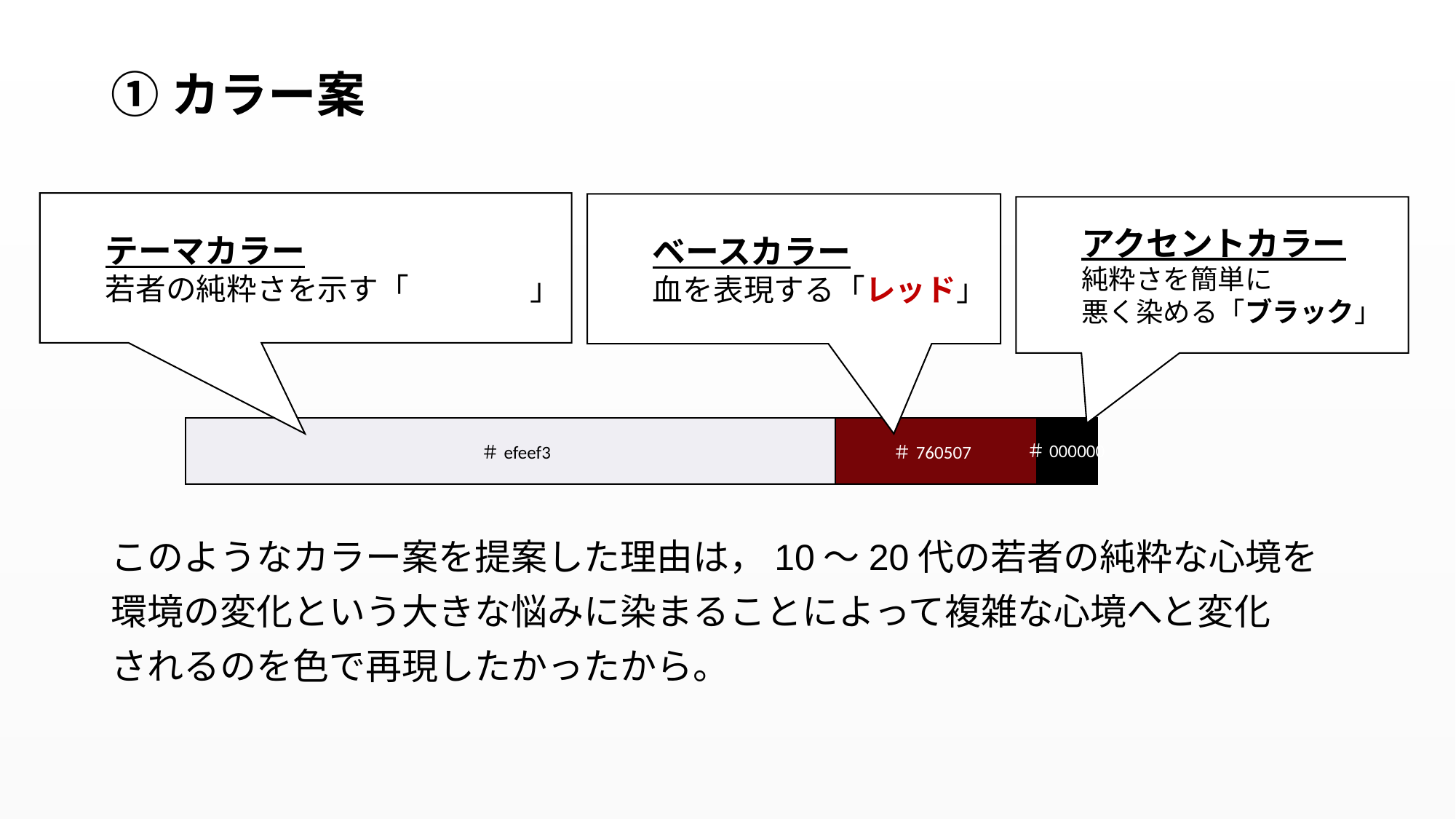

# ①カラー案
テーマカラー
若者の純粋さを示す「ホワイト」
ベースカラー
血を表現する「レッド」
アクセントカラー
純粋さを簡単に
悪く染める「ブラック」

＃000000
＃efeef3
＃760507
このようなカラー案を提案した理由は，10～20代の若者の純粋な心境を
環境の変化という大きな悩みに染まることによって複雑な心境へと変化
されるのを色で再現したかったから。